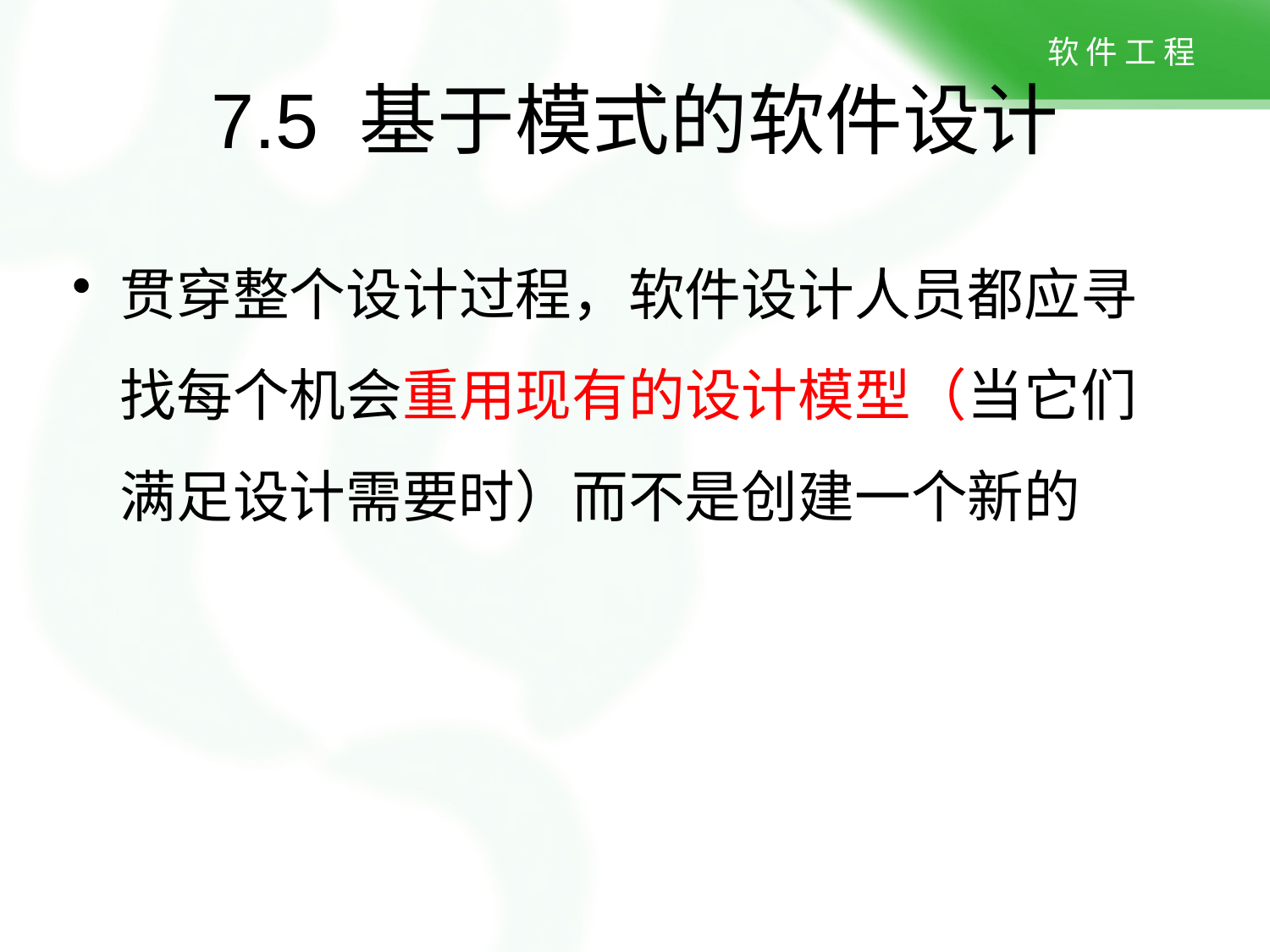

7.5 基于模式的软件设计
贯穿整个设计过程，软件设计人员都应寻找每个机会重用现有的设计模型（当它们满足设计需要时）而不是创建一个新的